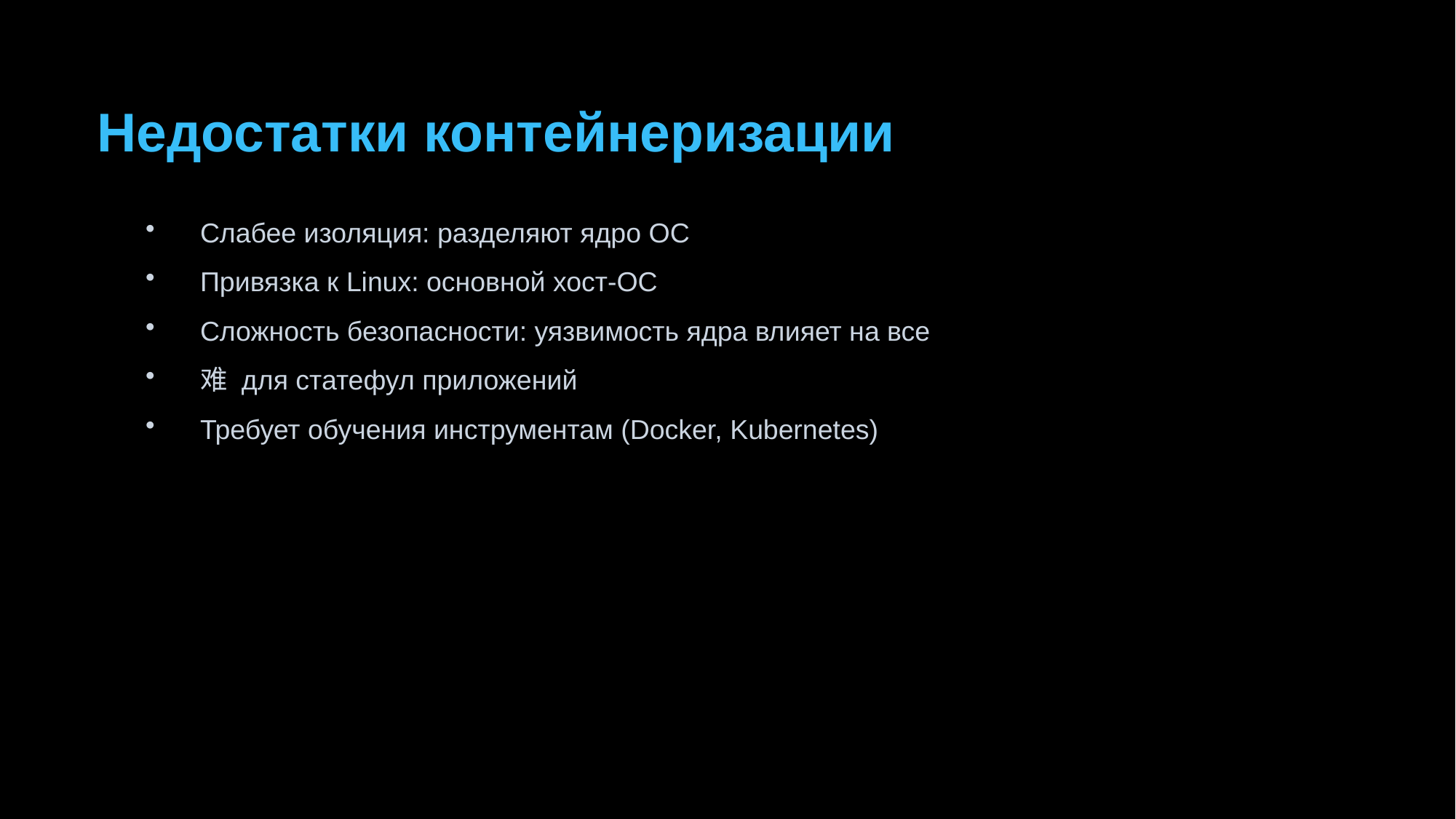

Недостатки контейнеризации
Слабее изоляция: разделяют ядро ОС
Привязка к Linux: основной хост-ОС
Сложность безопасности: уязвимость ядра влияет на все
难 для статефул приложений
Требует обучения инструментам (Docker, Kubernetes)